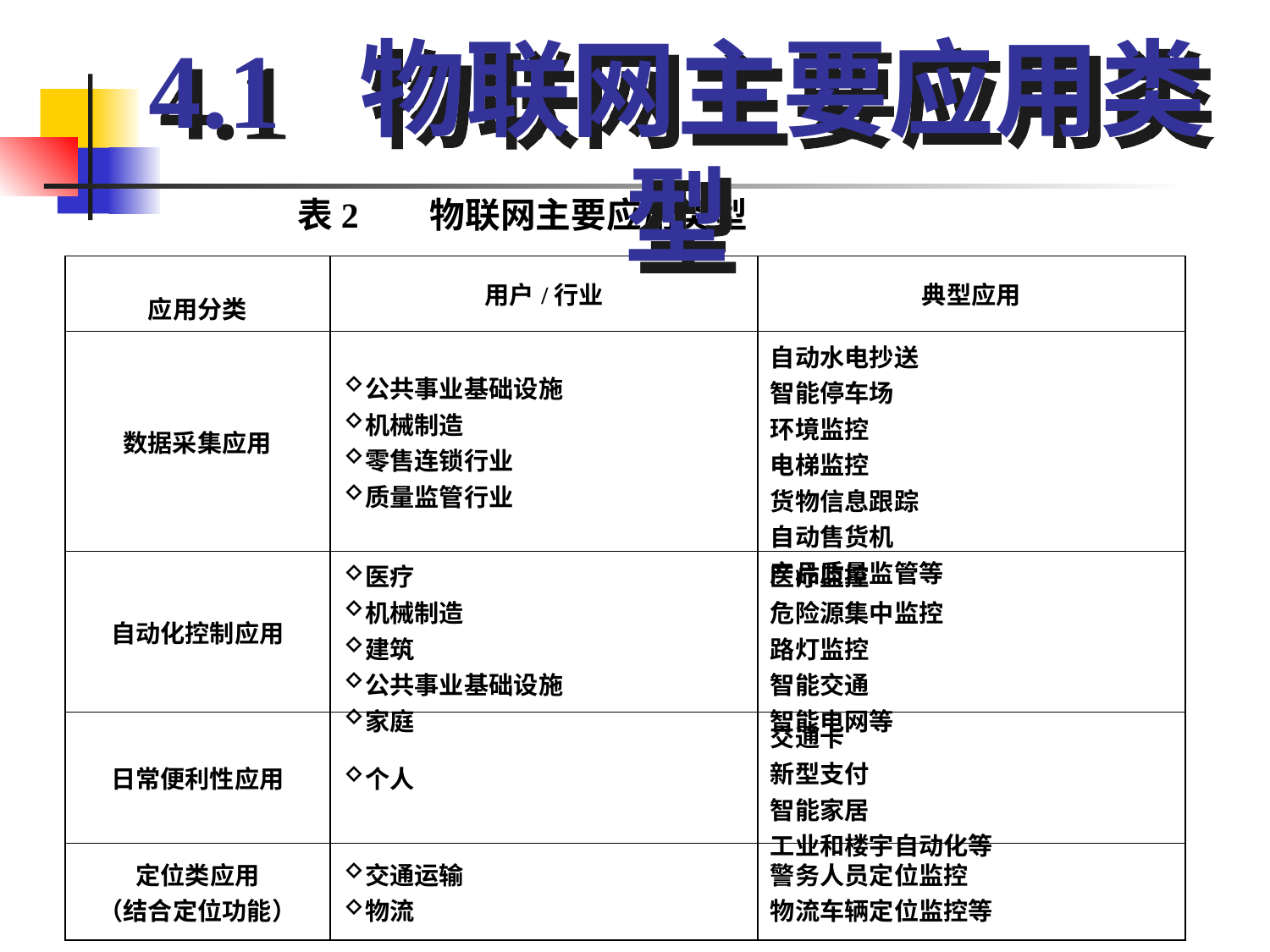

4.1  物联网主要应用类型
表2       物联网主要应用类型
| 应用分类 | 用户/行业 | 典型应用 |
| --- | --- | --- |
| 数据采集应用 | 公共事业基础设施 机械制造 零售连锁行业 质量监管行业 | 自动水电抄送 智能停车场 环境监控 电梯监控 货物信息跟踪 自动售货机 产品质量监管等 |
| 自动化控制应用 | 医疗 机械制造 建筑 公共事业基础设施 家庭 | 医疗监控 危险源集中监控 路灯监控 智能交通 智能电网等 |
| 日常便利性应用 | 个人 | 交通卡 新型支付 智能家居 工业和楼宇自动化等 |
| 定位类应用 （结合定位功能） | 交通运输 物流 | 警务人员定位监控 物流车辆定位监控等 |